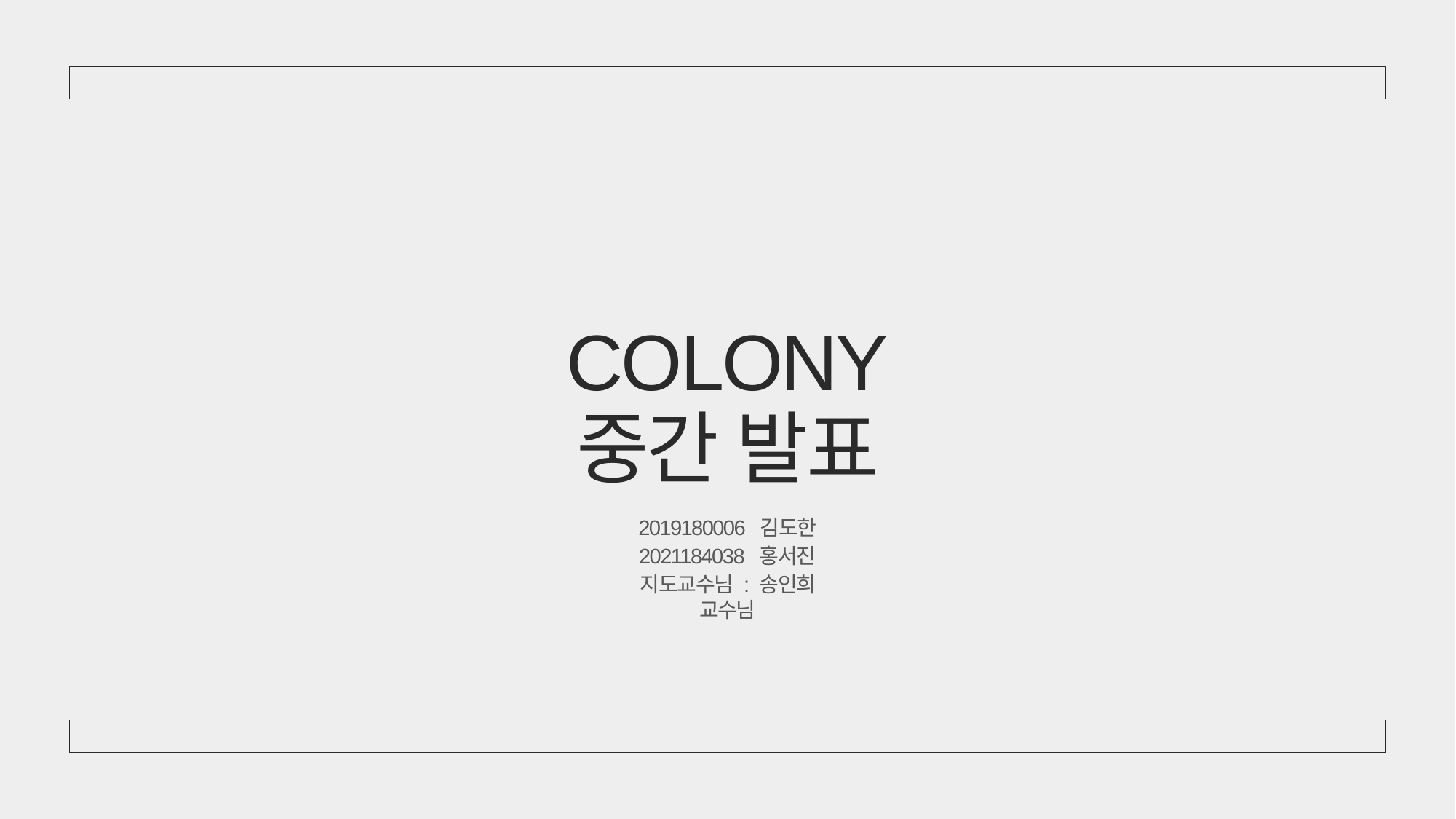

COLONY
중간 발표
2019180006  김도한
2021184038  홍서진
지도교수님 : 송인희 교수님